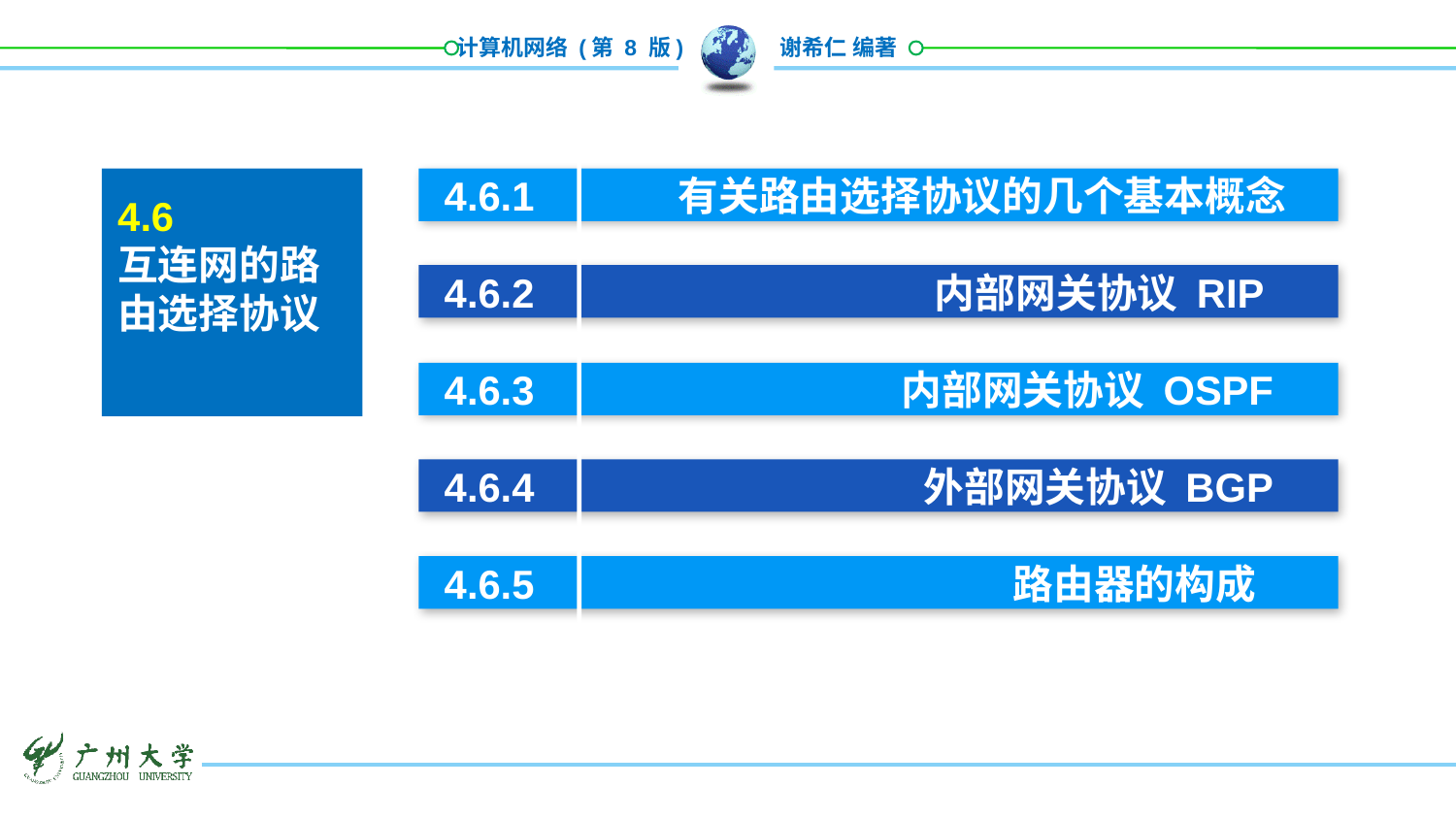

4.6.1            有关路由选择协议的几个基本概念

4.6.2                                   内部网关协议 RIP

4.6.3                                内部网关协议 OSPF

4.6.4                                  外部网关协议 BGP

4.6.5                                          路由器的构成

4.6
互连网的路由选择协议